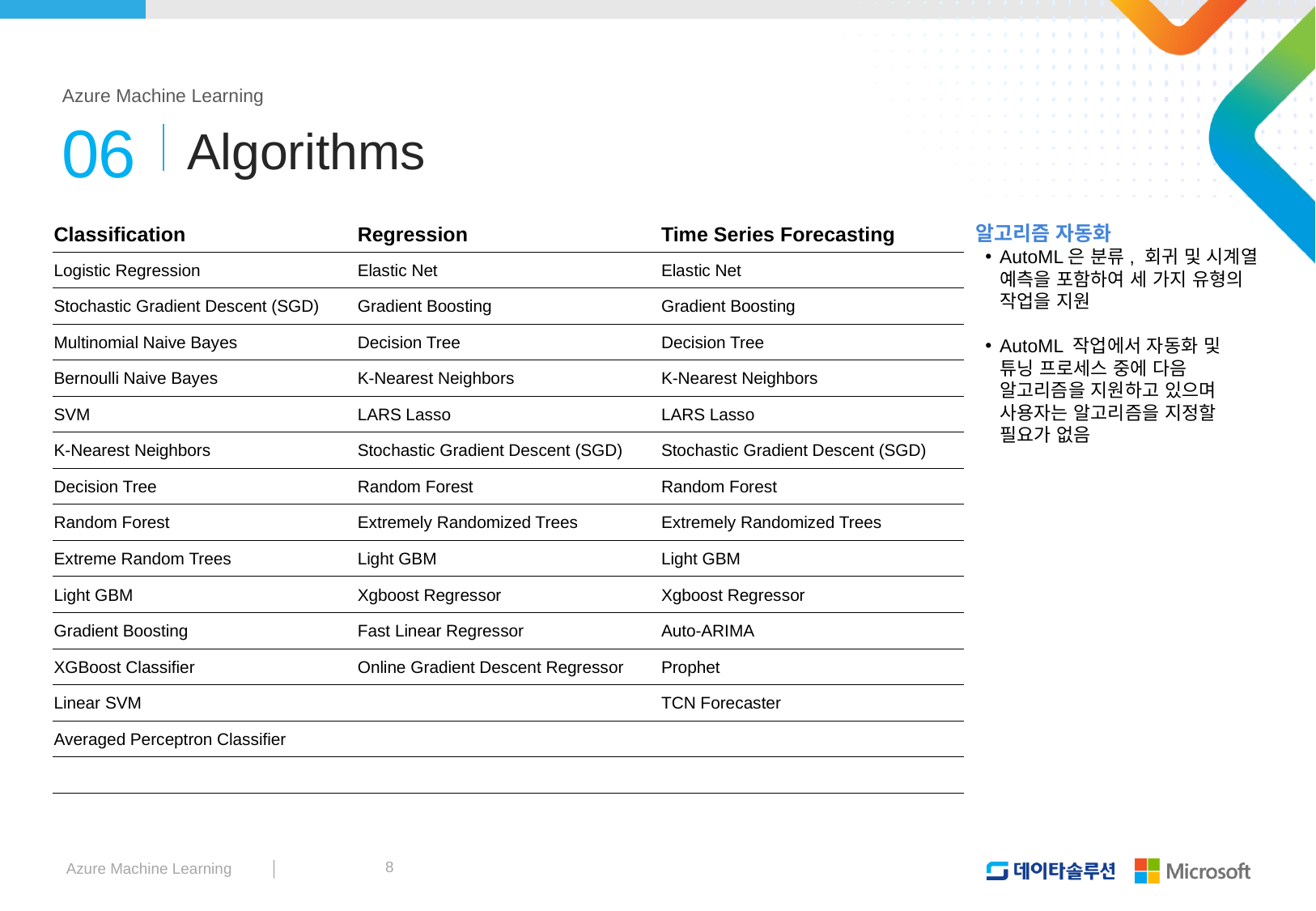

Azure Machine Learning
Algorithms
06
알고리즘 자동화
AutoML은 분류, 회귀 및 시계열 예측을 포함하여 세 가지 유형의 작업을 지원

AutoML 작업에서 자동화 및 튜닝 프로세스 중에 다음 알고리즘을 지원하고 있으며 사용자는 알고리즘을 지정할 필요가 없음
| Classification | Regression | Time Series Forecasting |
| --- | --- | --- |
| Logistic Regression | Elastic Net | Elastic Net |
| Stochastic Gradient Descent (SGD) | Gradient Boosting | Gradient Boosting |
| Multinomial Naive Bayes | Decision Tree | Decision Tree |
| Bernoulli Naive Bayes | K-Nearest Neighbors | K-Nearest Neighbors |
| SVM | LARS Lasso | LARS Lasso |
| K-Nearest Neighbors | Stochastic Gradient Descent (SGD) | Stochastic Gradient Descent (SGD) |
| Decision Tree | Random Forest | Random Forest |
| Random Forest | Extremely Randomized Trees | Extremely Randomized Trees |
| Extreme Random Trees | Light GBM | Light GBM |
| Light GBM | Xgboost Regressor | Xgboost Regressor |
| Gradient Boosting | Fast Linear Regressor | Auto-ARIMA |
| XGBoost Classifier | Online Gradient Descent Regressor | Prophet |
| Linear SVM |  | TCN Forecaster |
| Averaged Perceptron Classifier |  |  |
|  |  |  |
8